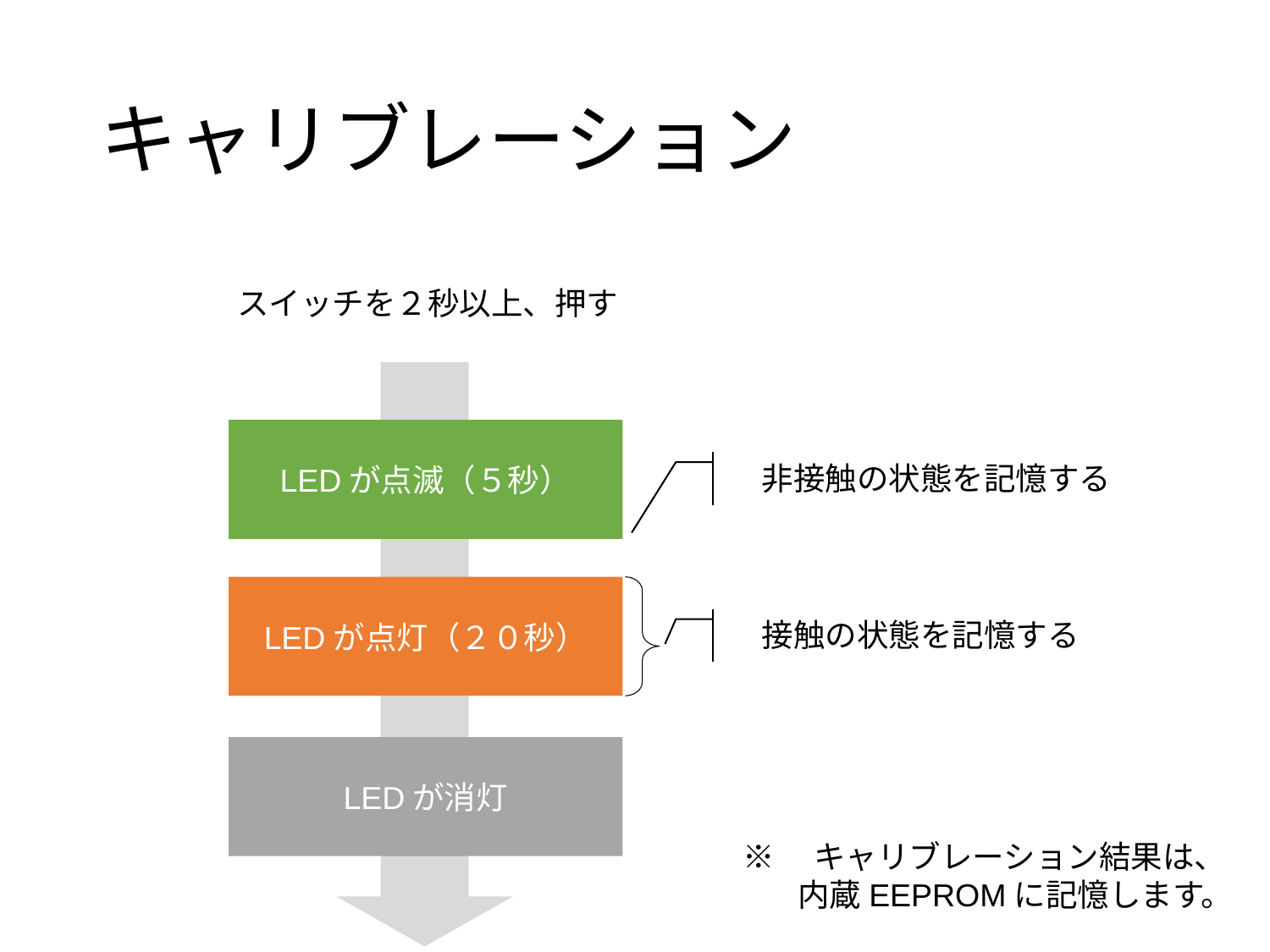

# キャリブレーション
スイッチを２秒以上、押す

LEDが点滅（５秒）
非接触の状態を記憶する
LEDが点灯（２０秒）

接触の状態を記憶する
LEDが消灯
※　キャリブレーション結果は、内蔵EEPROMに記憶します。